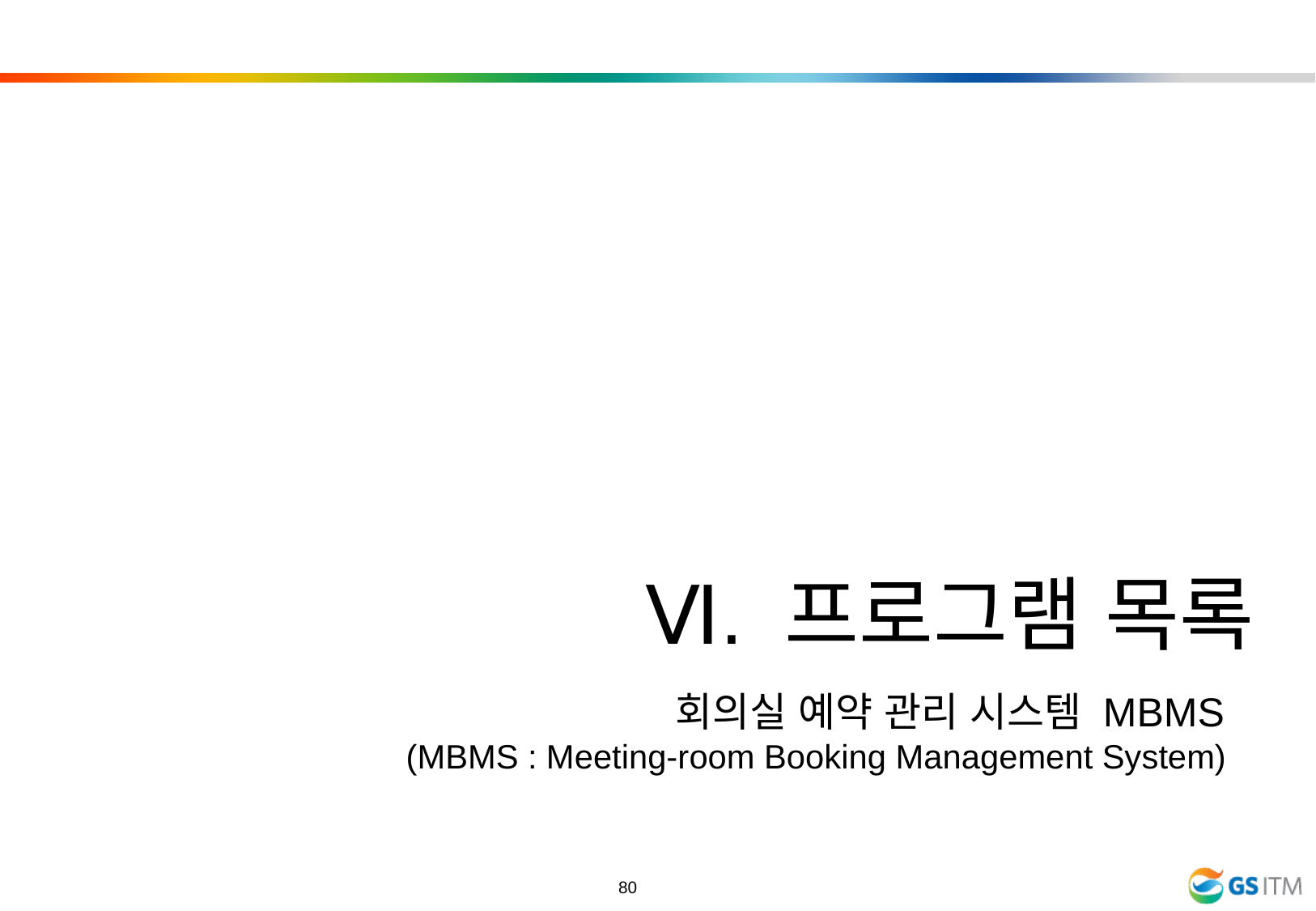

Ⅵ. 프로그램 목록
회의실 예약 관리 시스템 MBMS
(MBMS : Meeting-room Booking Management System)